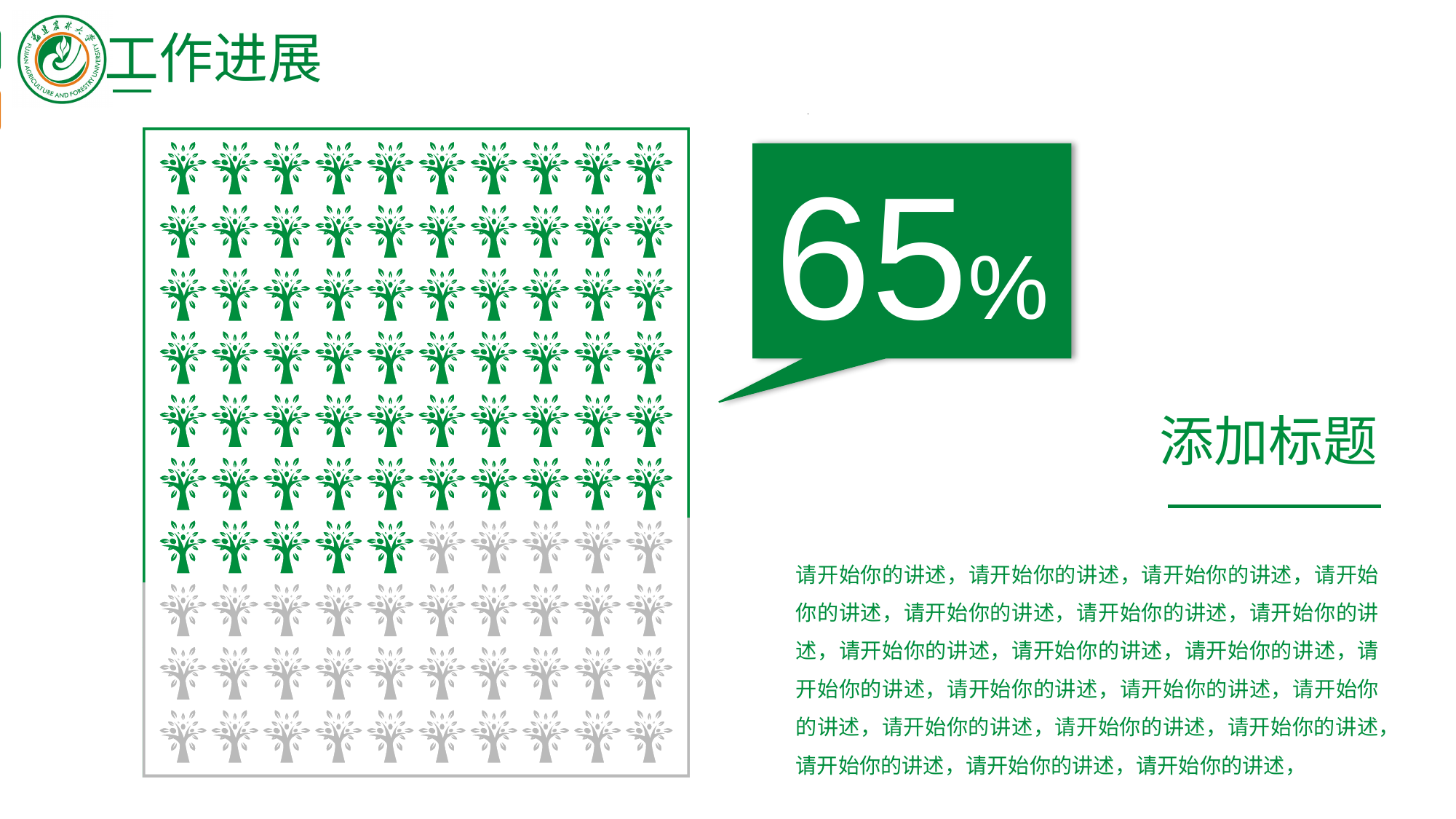

工作进展

### Chart

| Category | 系列 1 | 系列 2 |
|---|---|---|
| 类别 1 | 10.0 | 0.0 |
| 类别 2 | 10.0 | 0.0 |
| 类别 3 | 10.0 | 0.0 |
| 类别 4 | 10.0 | 0.0 |
| 类别 5 | 10.0 | 0.0 |
| 类别 6 | 10.0 | 0.0 |
| 类别 7 | 5.0 | 5.0 |
| 类别 8 | 0.0 | 10.0 |
| 类别 9 | 0.0 | 10.0 |
| 类别 10 | 0.0 | 10.0 |
65%

添加标题
请开始你的讲述，请开始你的讲述，请开始你的讲述，请开始你的讲述，请开始你的讲述，请开始你的讲述，请开始你的讲述，请开始你的讲述，请开始你的讲述，请开始你的讲述，请开始你的讲述，请开始你的讲述，请开始你的讲述，请开始你的讲述，请开始你的讲述，请开始你的讲述，请开始你的讲述，请开始你的讲述，请开始你的讲述，请开始你的讲述，